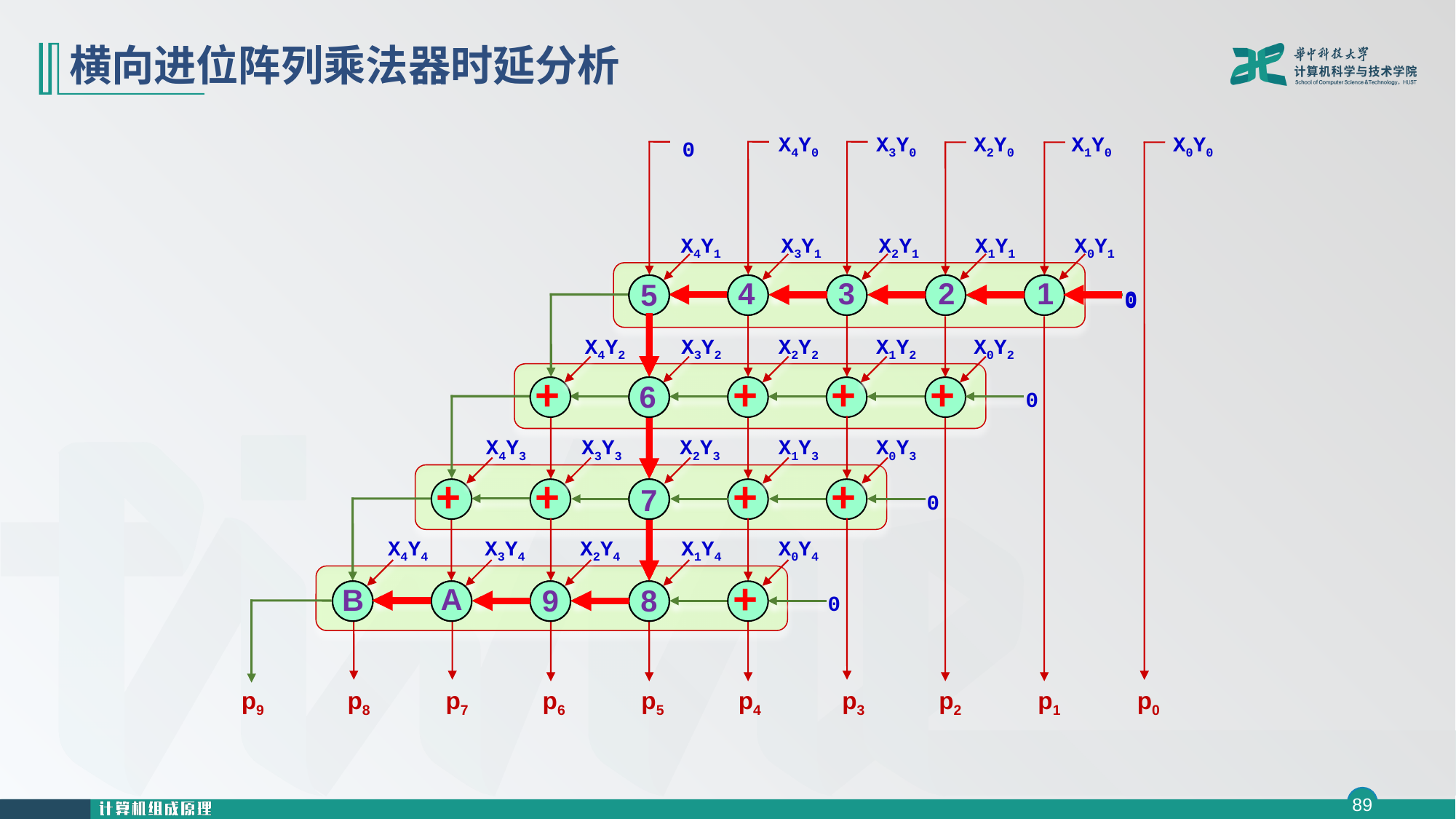

# 横向进位阵列乘法器时延分析
0
X4Y0
X3Y0
X2Y0
X1Y0
X0Y0

X4Y1
X3Y1
X2Y1
X1Y1
X0Y1

+
+
+
+
+
0
4

3

2

1

5

0

X4Y2
X3Y2
X2Y2
X1Y2
X0Y2

+
+
+
+
+
0

6

X4Y3
X3Y3
X2Y3
X1Y3
X0Y3

+
+
+
+
+
0

7

X4Y4
X3Y4
X2Y4
X1Y4
X0Y4

+
+
+
+
+
0
A

B

9

8

p9
p8
   p7
  p6
p5
p4
 p3
  p2
  p1
p0